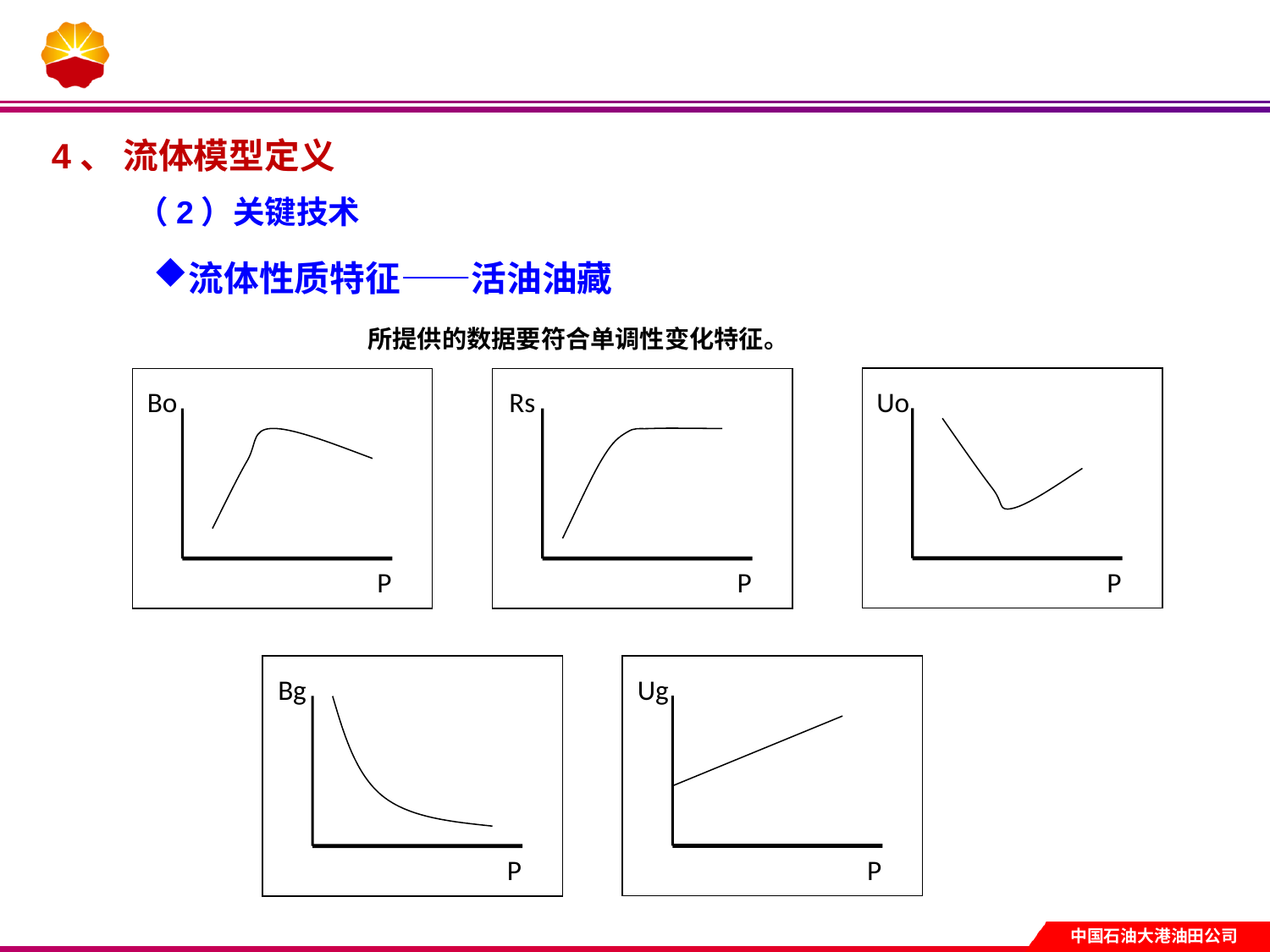

4、 流体模型定义
（2）关键技术
流体性质特征——活油油藏
所提供的数据要符合单调性变化特征。

Uo

P

Bo

P

Rs

P
谢  谢!
THANKS

Ug

P

Bg

P